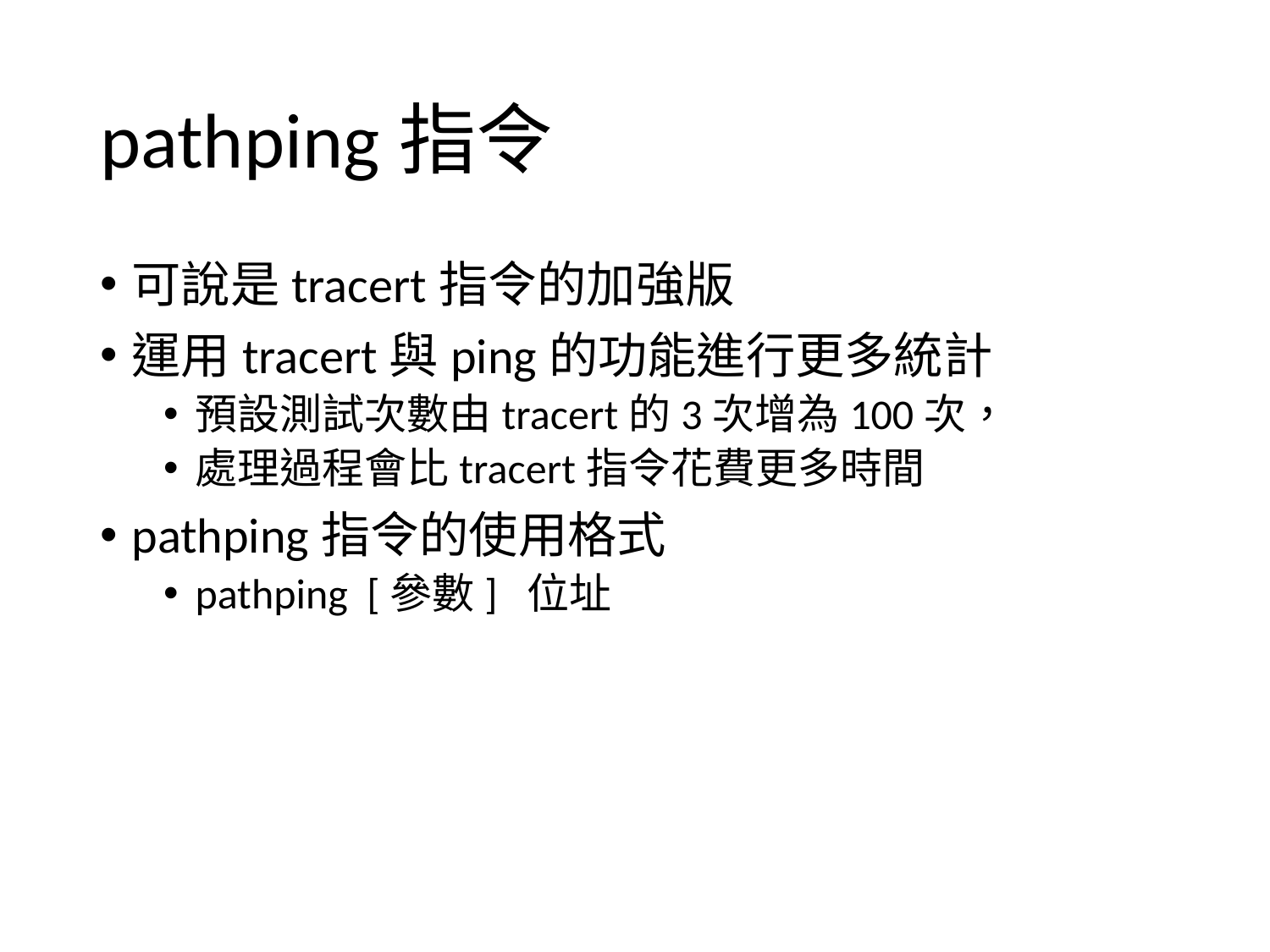

# pathping指令
可說是tracert指令的加強版
運用tracert與ping的功能進行更多統計
預設測試次數由tracert的3次增為100次，
處理過程會比tracert指令花費更多時間
pathping指令的使用格式
pathping  [參數]  位址